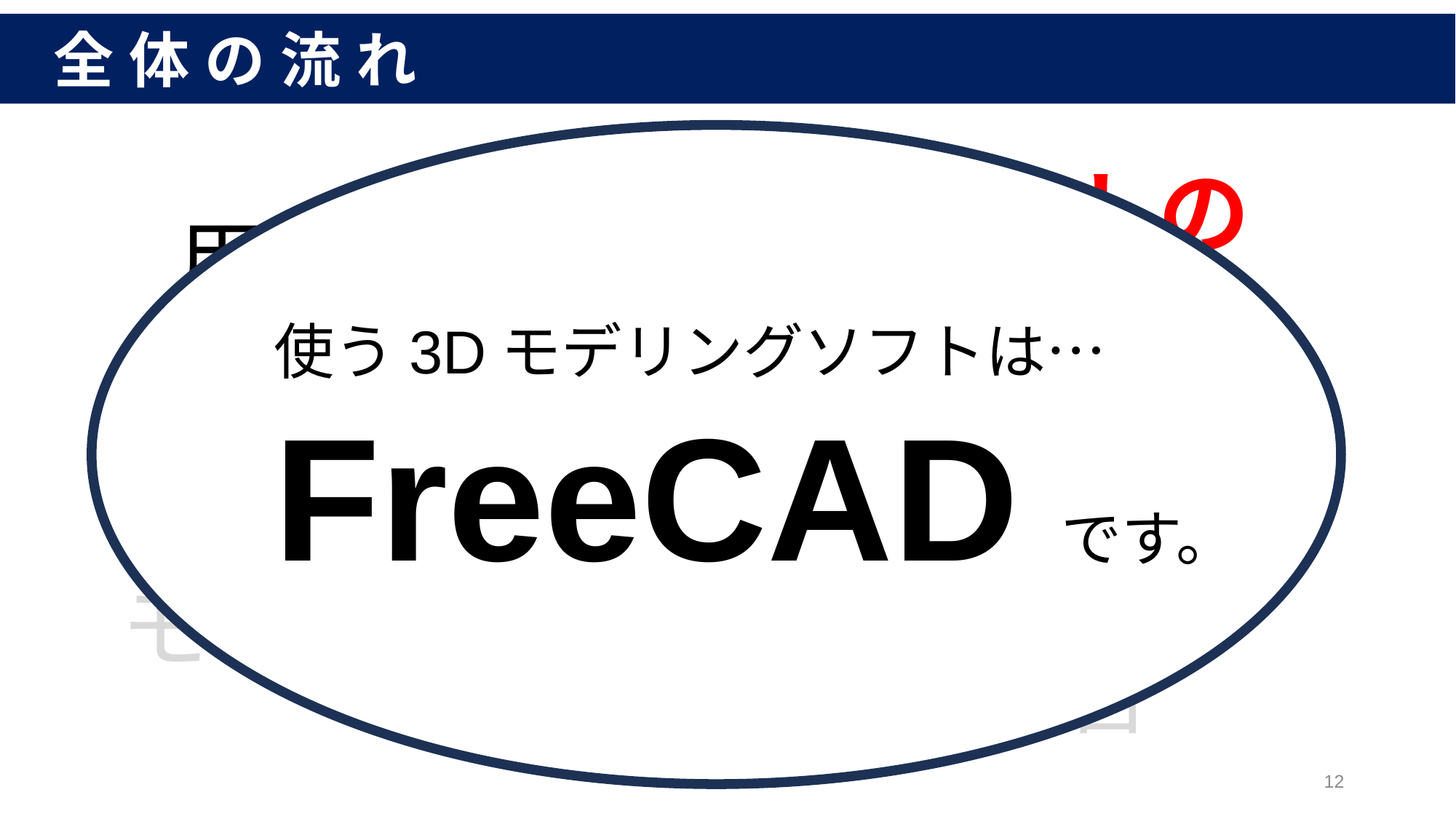

全体の流れ

ソフトの
主要操作
 用語解説

使う3Dモデリングソフトは…
FreeCADです。

モデルの
結合
モデリング

12